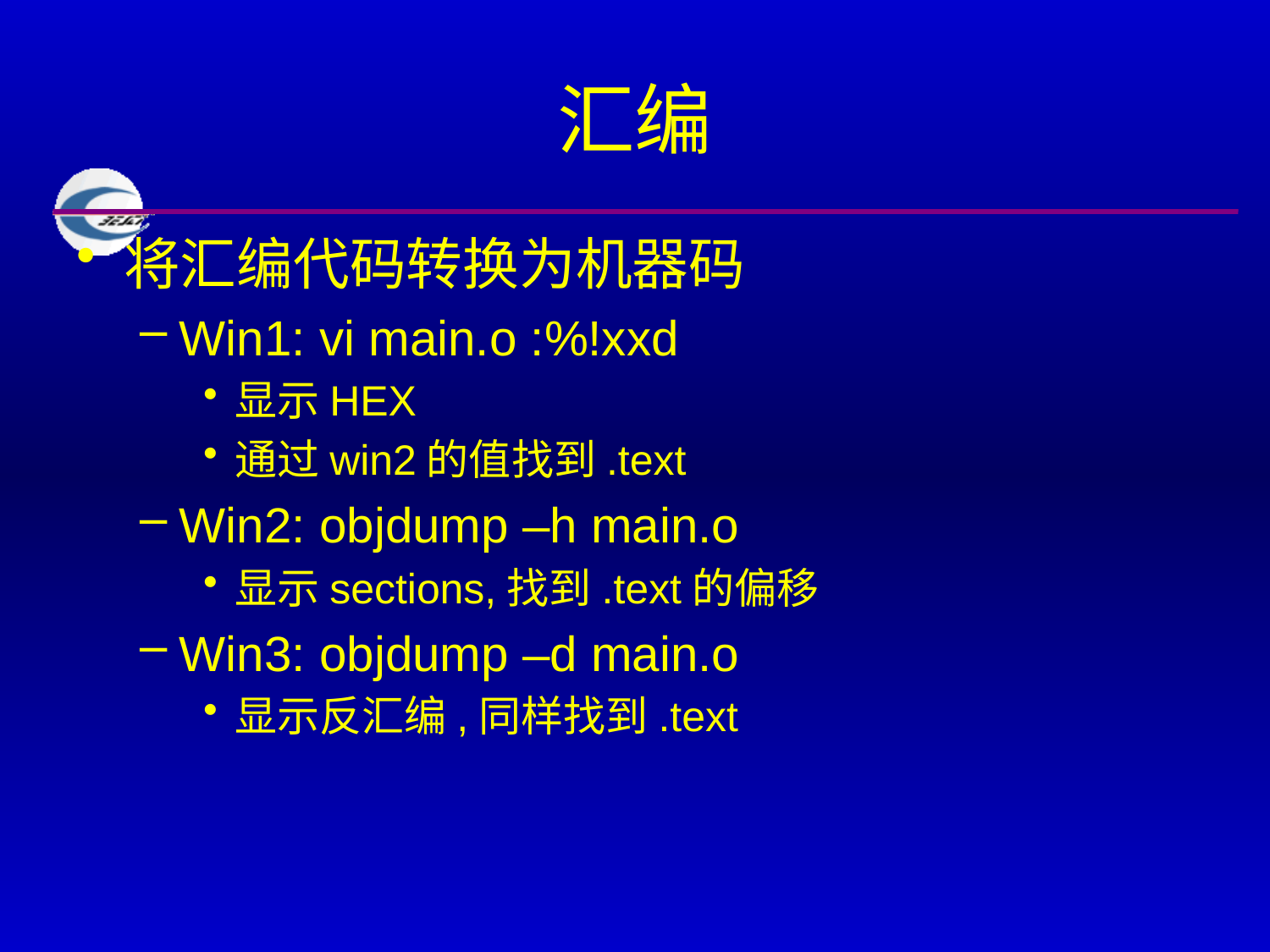

# 汇编
将汇编代码转换为机器码
Win1: vi main.o :%!xxd
显示HEX
通过win2的值找到.text
Win2: objdump –h main.o
显示sections,找到.text的偏移
Win3: objdump –d main.o
显示反汇编,同样找到.text